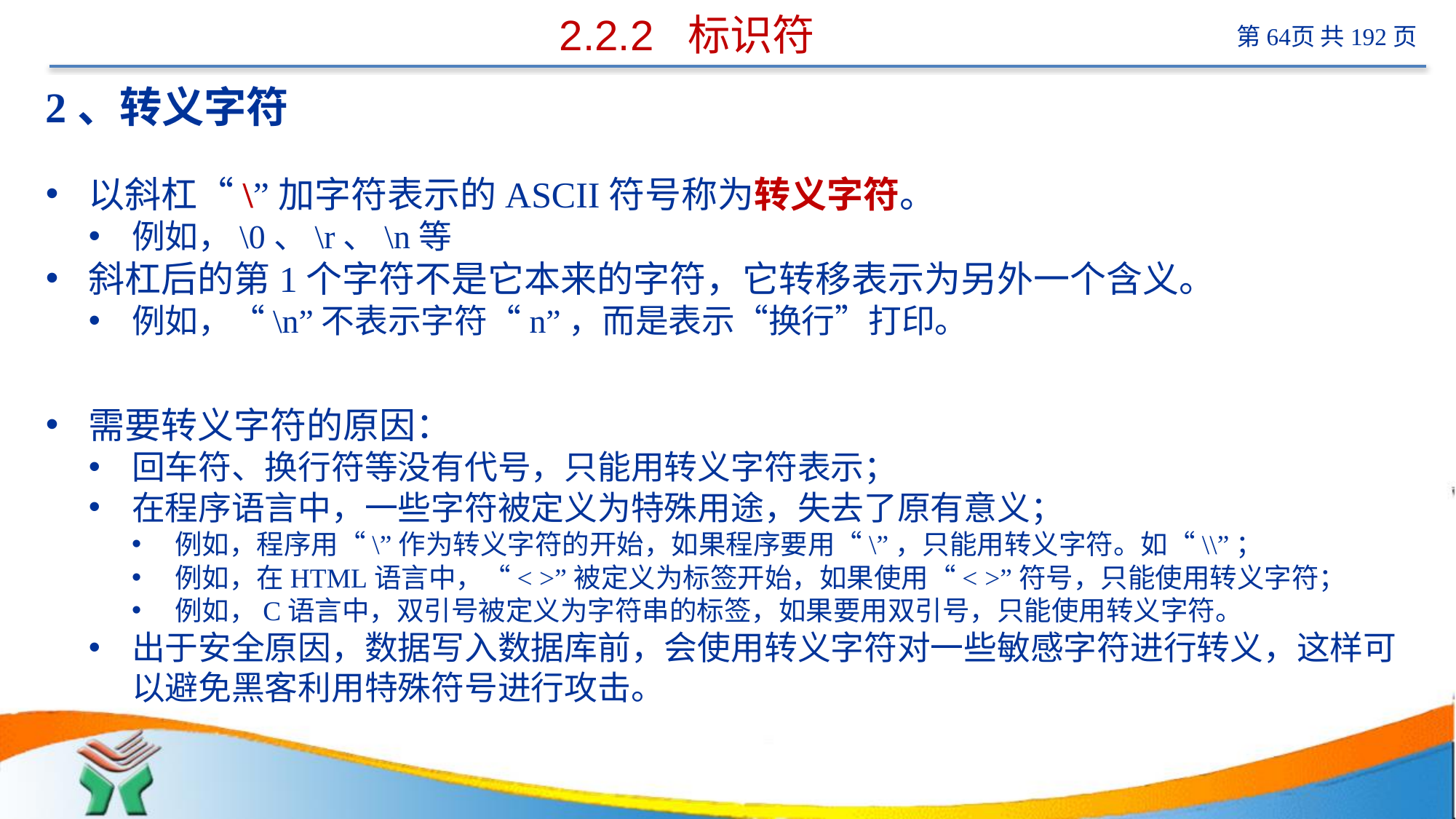

# 2.2.2  标识符
2、转义字符

以斜杠“\”加字符表示的ASCII符号称为转义字符。
例如，\0、\r、\n等
斜杠后的第1个字符不是它本来的字符，它转移表示为另外一个含义。
例如，“\n”不表示字符“n”，而是表示“换行”打印。

需要转义字符的原因：
回车符、换行符等没有代号，只能用转义字符表示；
在程序语言中，一些字符被定义为特殊用途，失去了原有意义；
例如，程序用“\”作为转义字符的开始，如果程序要用“\”，只能用转义字符。如“\\”；
例如，在HTML语言中，“< >”被定义为标签开始，如果使用“< >”符号，只能使用转义字符；
例如，C语言中，双引号被定义为字符串的标签，如果要用双引号，只能使用转义字符。
出于安全原因，数据写入数据库前，会使用转义字符对一些敏感字符进行转义，这样可以避免黑客利用特殊符号进行攻击。